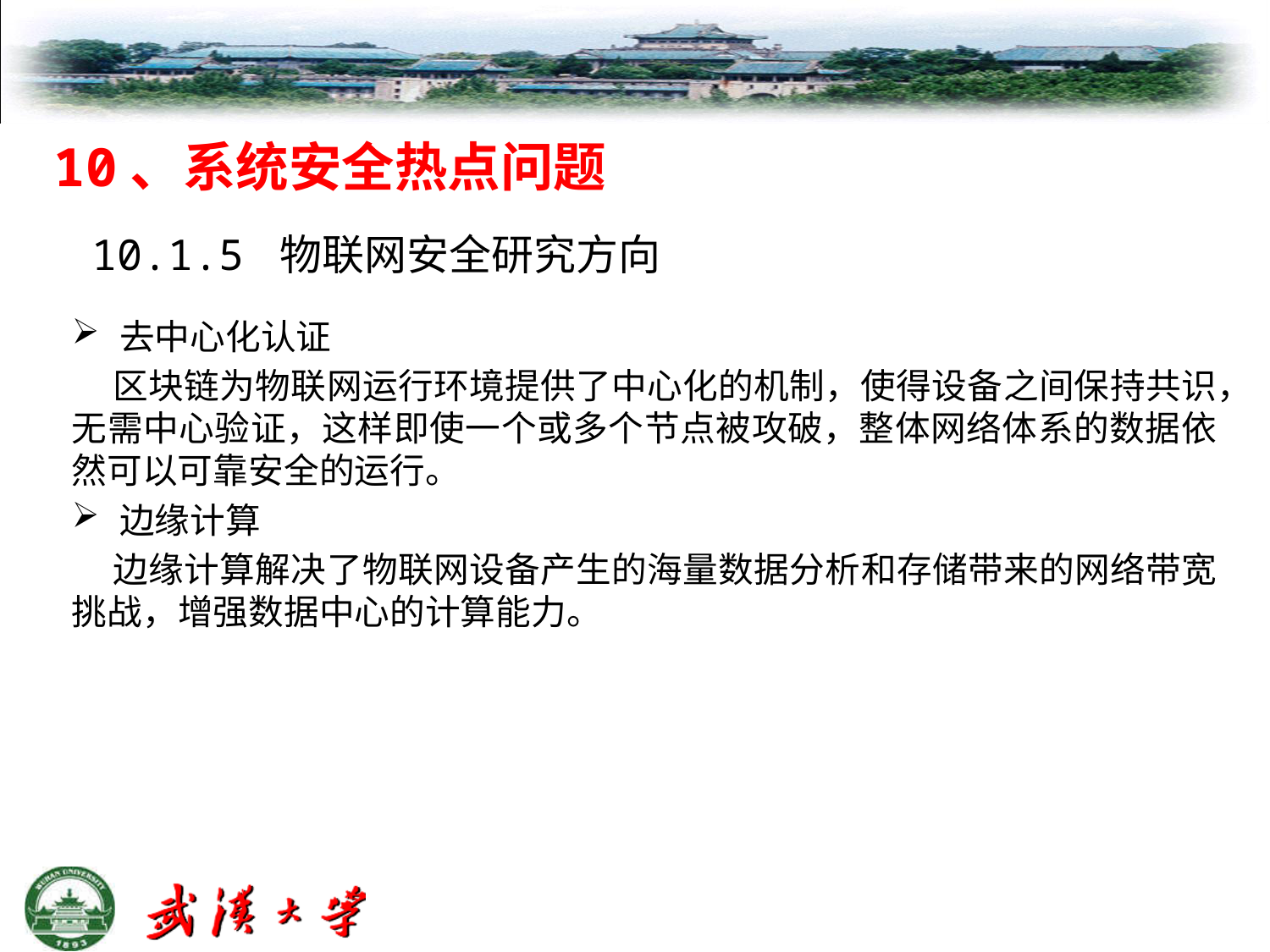

10、系统安全热点问题
10.1.5 物联网安全研究方向
去中心化认证
    区块链为物联网运行环境提供了中心化的机制，使得设备之间保持共识，无需中心验证，这样即使一个或多个节点被攻破，整体网络体系的数据依然可以可靠安全的运行。
边缘计算
    边缘计算解决了物联网设备产生的海量数据分析和存储带来的网络带宽挑战，增强数据中心的计算能力。